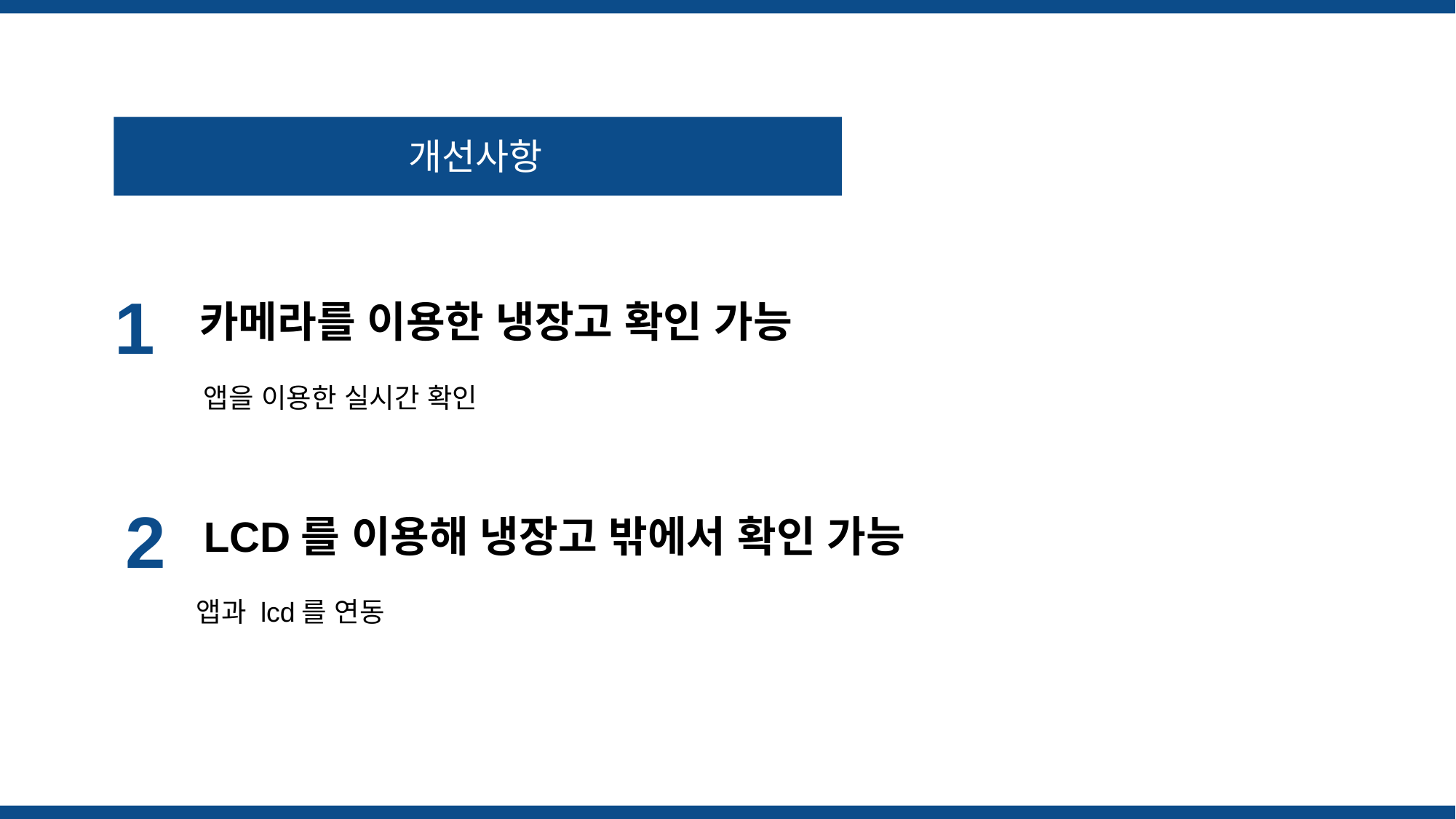

개선사항
1
카메라를 이용한 냉장고 확인 가능
앱을 이용한 실시간 확인
2
LCD를 이용해 냉장고 밖에서 확인 가능
앱과 lcd를 연동